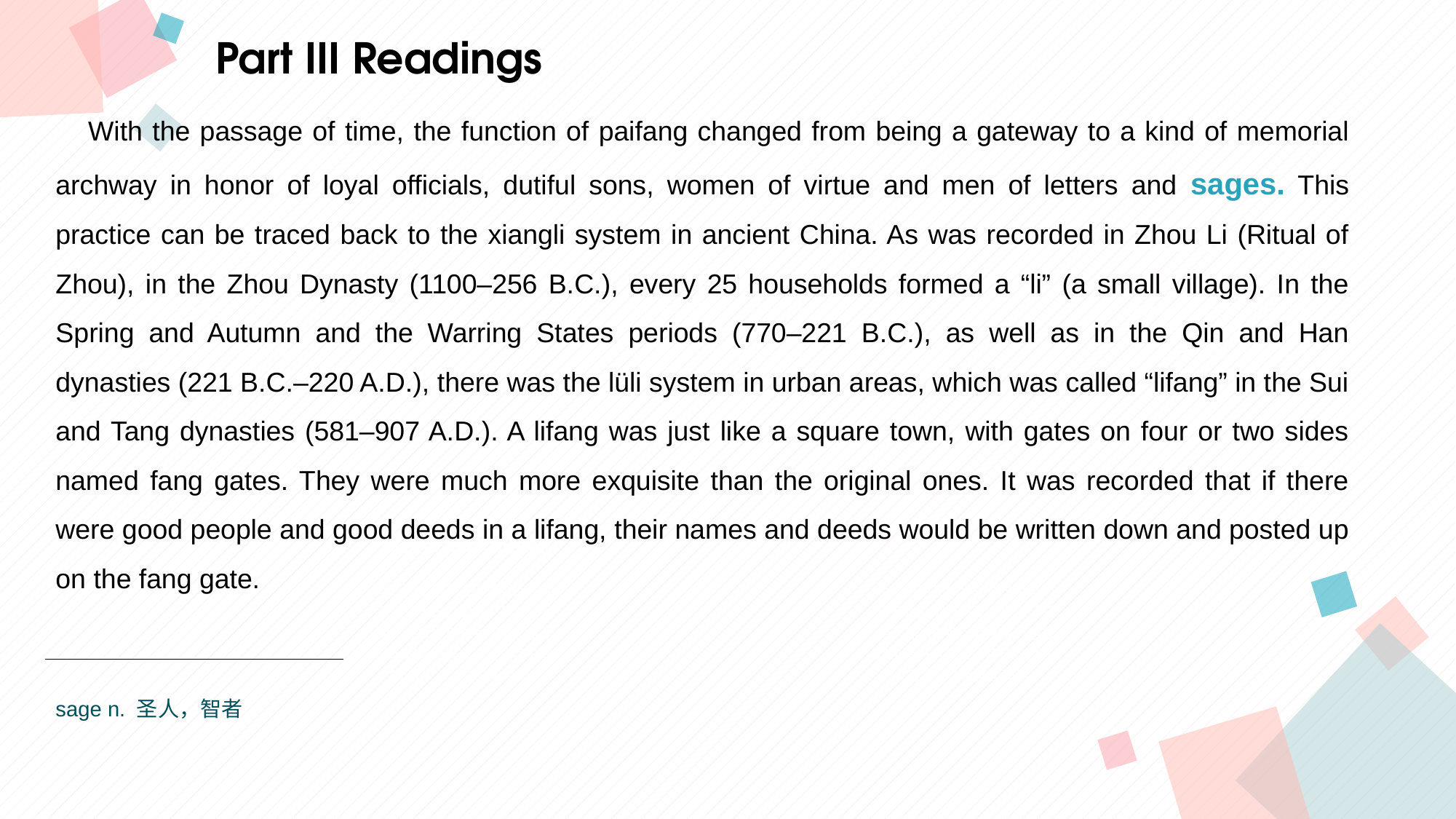

Part III Readings
    With the passage of time, the function of paifang changed from being a gateway to a kind of memorial archway in honor of loyal officials, dutiful sons, women of virtue and men of letters and sages. This practice can be traced back to the xiangli system in ancient China. As was recorded in Zhou Li (Ritual of Zhou), in the Zhou Dynasty (1100–256 B.C.), every 25 households formed a “li” (a small village). In the Spring and Autumn and the Warring States periods (770–221 B.C.), as well as in the Qin and Han dynasties (221 B.C.–220 A.D.), there was the lüli system in urban areas, which was called “lifang” in the Sui and Tang dynasties (581–907 A.D.). A lifang was just like a square town, with gates on four or two sides named fang gates. They were much more exquisite than the original ones. It was recorded that if there were good people and good deeds in a lifang, their names and deeds would be written down and posted up on the fang gate.
点击此处添加标题
点击此处添加标题
标题数字等都可以通过点击和重新输入进行更改，顶部“开始”面板中可以对字体、字号、颜色等进行修改。建议正文8-14号字，1.3倍字间距。
标题数字等都可以通过点击和重新输入进行更改，顶部“开始”面板中可以对字体、字号、颜色等进行修改。建议正文8-14号字，1.3倍字间距。
标题数字等都可以通过点击和重新输入进行更改，顶部“开始”面板中可以对字体、字号、颜色等进行修改。建议正文8-14号字，1.3倍字间距。
点击此处添加标题
标题数字等都可以通过点击和重新输入进行更改，顶部“开始”面板中可以对字体、字号、颜色等进行修改。建议正文8-14号字，1.3倍字间距。
标题数字等都可以通过点击和重新输入进行更改，顶部“开始”面板中可以对字体、字号、颜色等进行修改。建议正文8-14号字，1.3倍字间距。
sage n. 圣人，智者